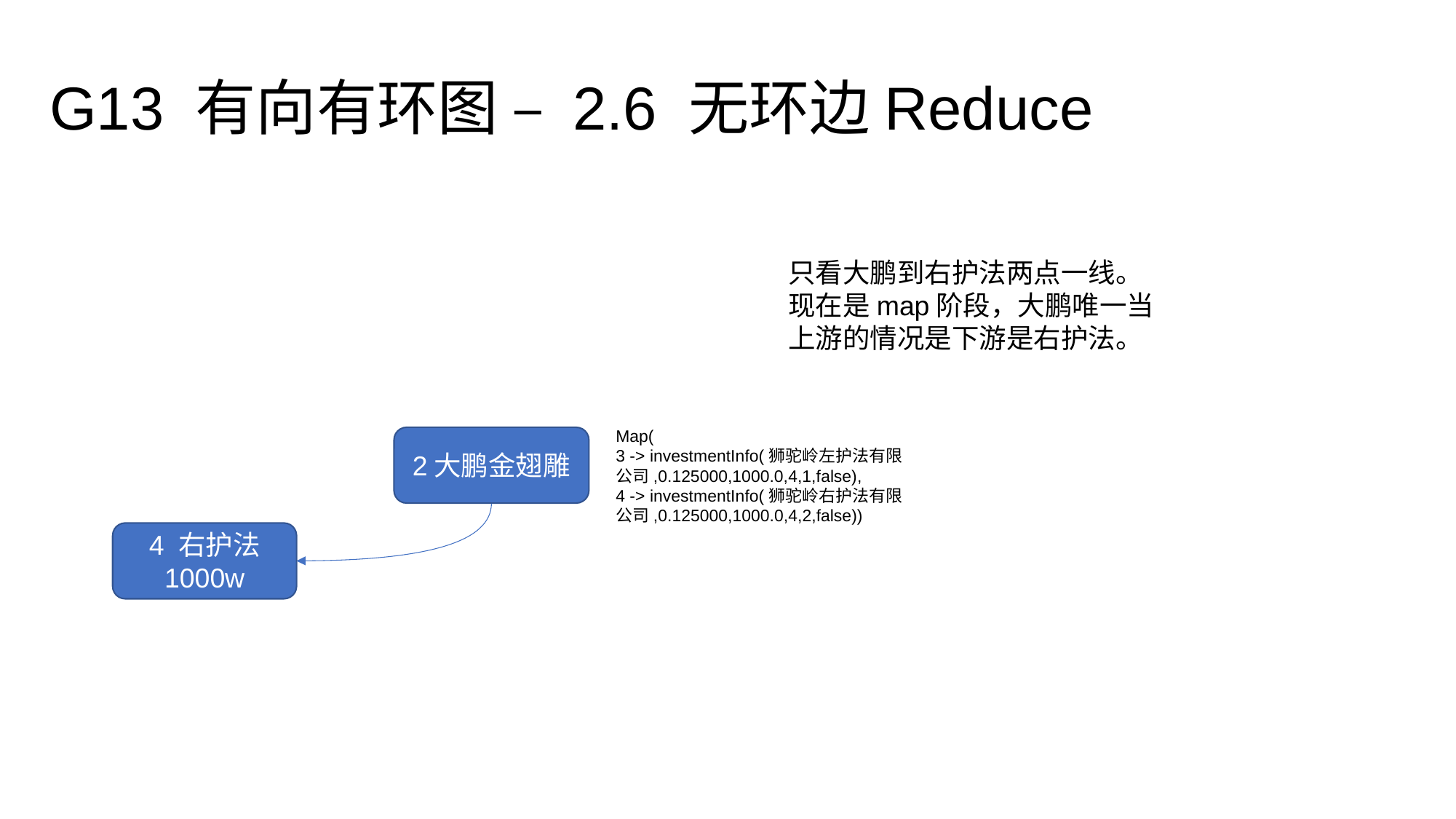

G13 有向有环图 – 2.6 无环边Reduce
只看大鹏到右护法两点一线。
现在是map阶段，大鹏唯一当上游的情况是下游是右护法。
Map(
3 -> investmentInfo(狮驼岭左护法有限公司,0.125000,1000.0,4,1,false),
4 -> investmentInfo(狮驼岭右护法有限公司,0.125000,1000.0,4,2,false))
2大鹏金翅雕
4 右护法
1000w